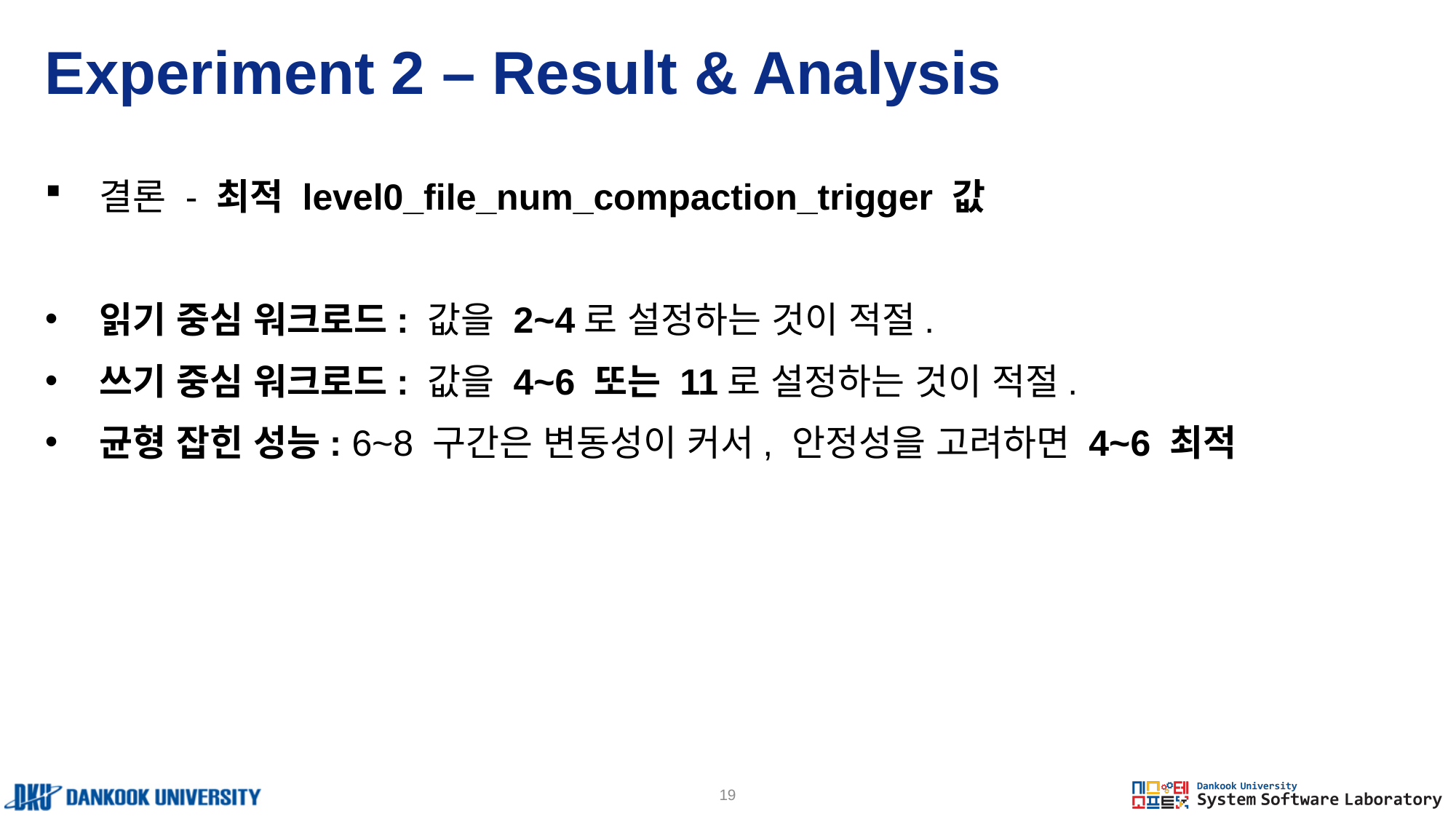

# Experiment 2 – Result & Analysis
결론 - 최적 level0_file_num_compaction_trigger 값

읽기 중심 워크로드: 값을 2~4로 설정하는 것이 적절.
쓰기 중심 워크로드: 값을 4~6 또는 11로 설정하는 것이 적절.
균형 잡힌 성능: 6~8 구간은 변동성이 커서, 안정성을 고려하면 4~6 최적

19